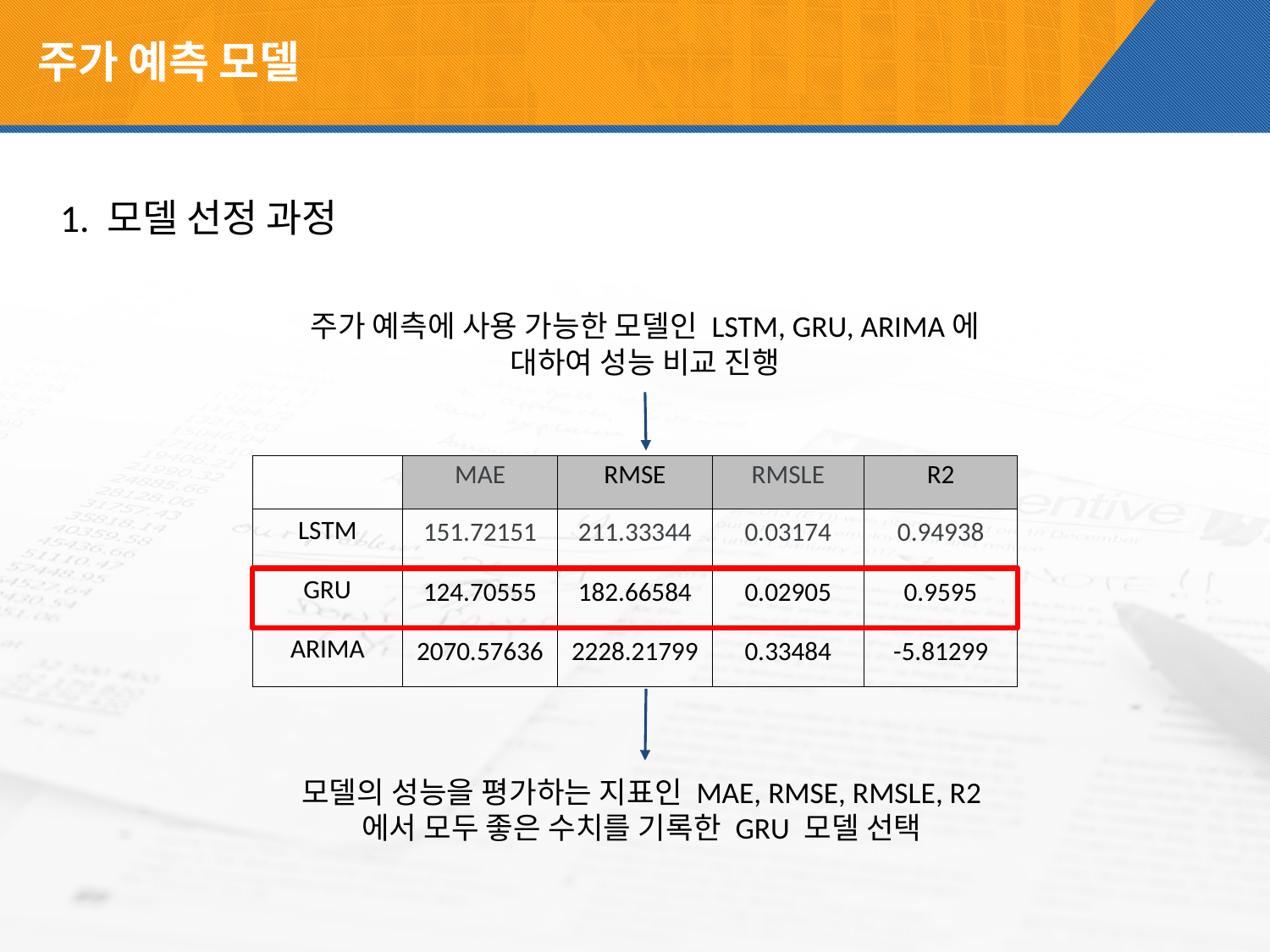

# 주가 예측 모델
1. 모델 선정 과정
주가 예측에 사용 가능한 모델인 LSTM, GRU, ARIMA에 대하여 성능 비교 진행
|  | MAE | RMSE | RMSLE | R2 |
| --- | --- | --- | --- | --- |
| LSTM | 151.72151 | 211.33344 | 0.03174 | 0.94938 |
| GRU | 124.70555 | 182.66584 | 0.02905 | 0.9595 |
| ARIMA | 2070.57636 | 2228.21799 | 0.33484 | -5.81299 |

모델의 성능을 평가하는 지표인 MAE, RMSE, RMSLE, R2에서 모두 좋은 수치를 기록한 GRU 모델 선택